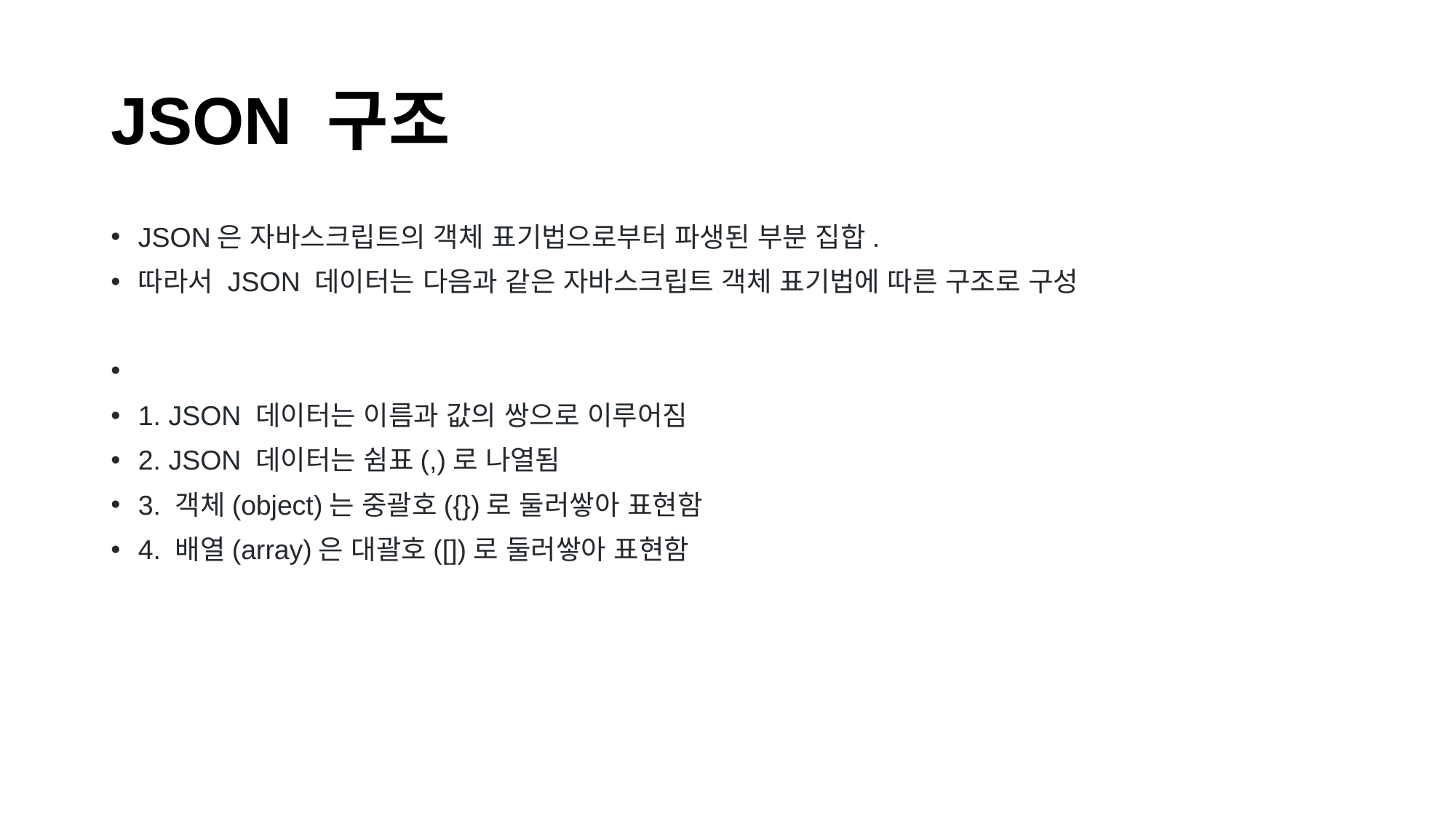

# JSON 구조
JSON은 자바스크립트의 객체 표기법으로부터 파생된 부분 집합.
따라서 JSON 데이터는 다음과 같은 자바스크립트 객체 표기법에 따른 구조로 구성

1. JSON 데이터는 이름과 값의 쌍으로 이루어짐
2. JSON 데이터는 쉼표(,)로 나열됨
3. 객체(object)는 중괄호({})로 둘러쌓아 표현함
4. 배열(array)은 대괄호([])로 둘러쌓아 표현함